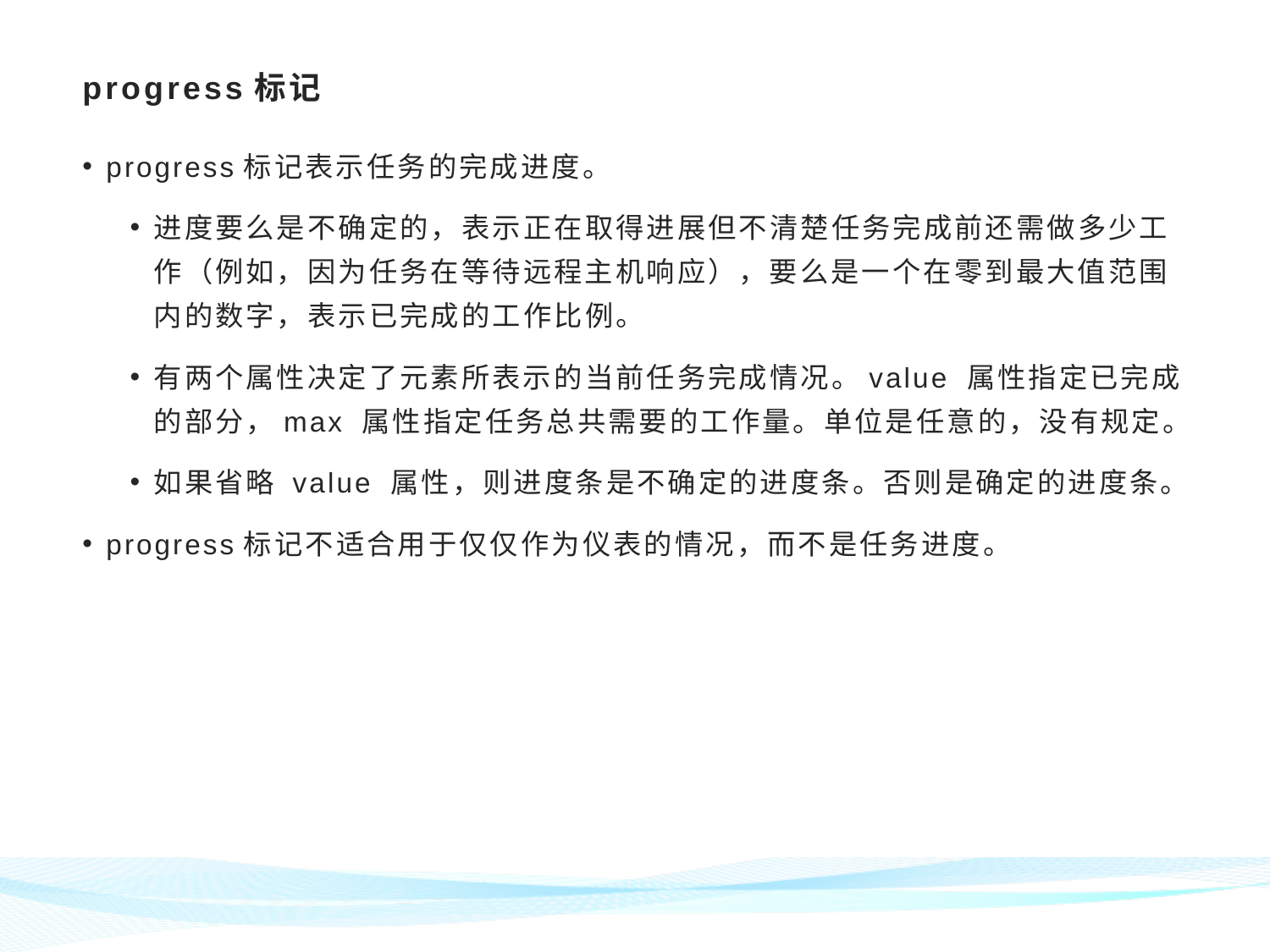

# progress标记
progress标记表示任务的完成进度。
进度要么是不确定的，表示正在取得进展但不清楚任务完成前还需做多少工作（例如，因为任务在等待远程主机响应），要么是一个在零到最大值范围内的数字，表示已完成的工作比例。
有两个属性决定了元素所表示的当前任务完成情况。value 属性指定已完成的部分，max 属性指定任务总共需要的工作量。单位是任意的，没有规定。
如果省略 value 属性，则进度条是不确定的进度条。否则是确定的进度条。
progress标记不适合用于仅仅作为仪表的情况，而不是任务进度。